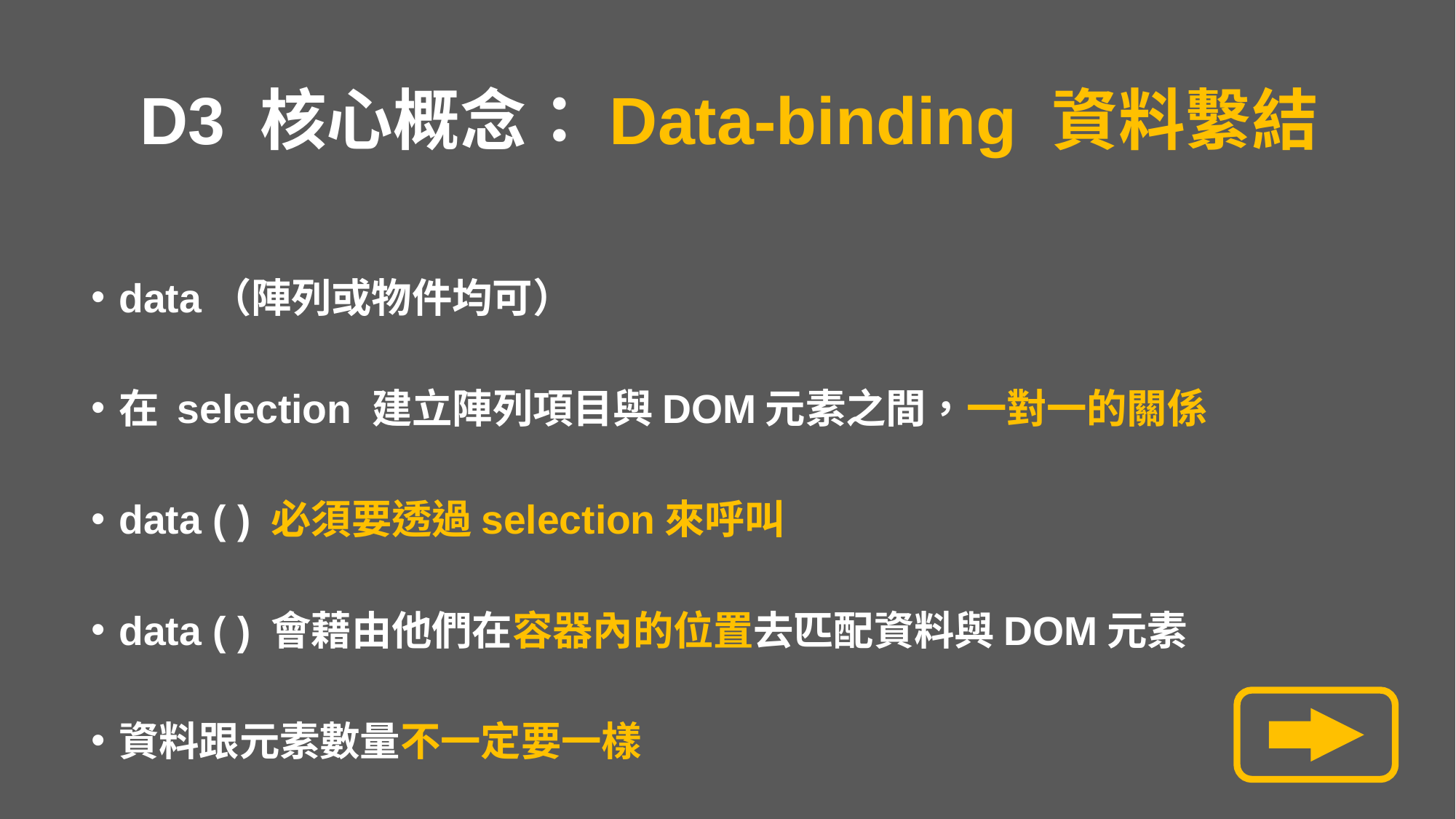

# D3 核心概念：Data-binding 資料繫結
data（陣列或物件均可）
在 selection 建立陣列項目與DOM元素之間，一對一的關係
data ( ) 必須要透過selection來呼叫
data ( ) 會藉由他們在容器內的位置去匹配資料與DOM元素
資料跟元素數量不一定要一樣